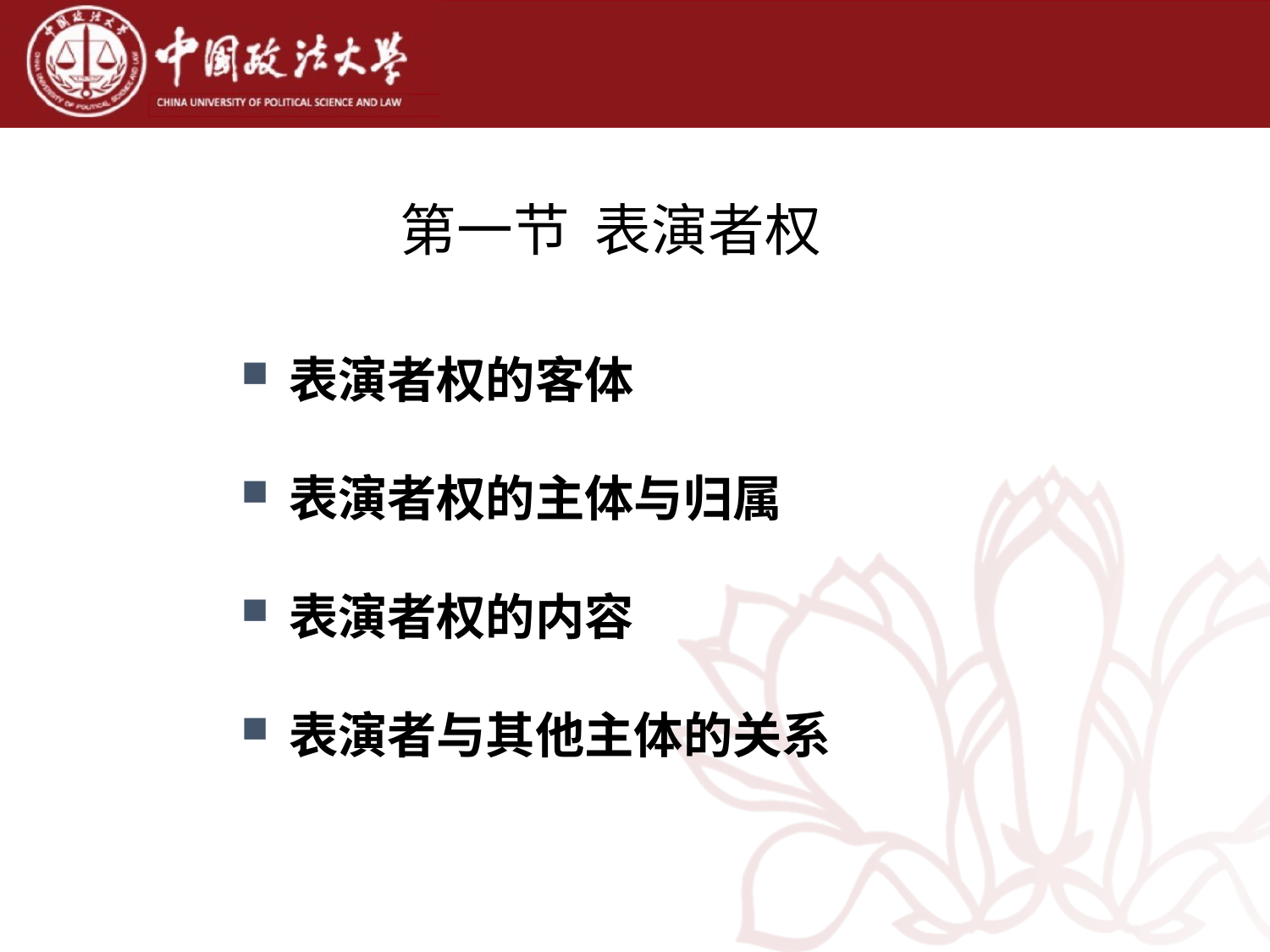

# 第一节  表演者权
表演者权的客体
表演者权的主体与归属
表演者权的内容
表演者与其他主体的关系